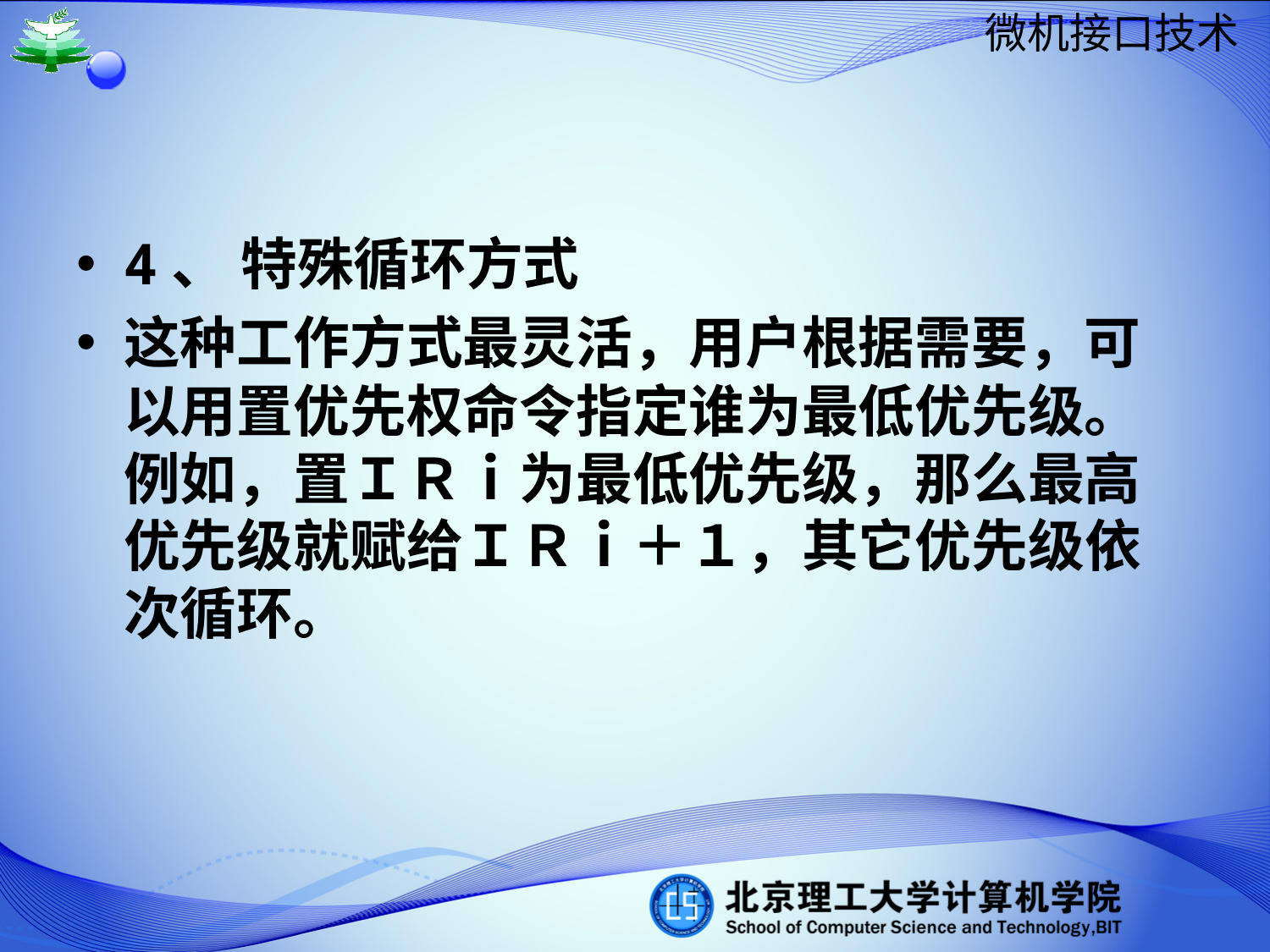

#
4、 特殊循环方式
这种工作方式最灵活，用户根据需要，可以用置优先权命令指定谁为最低优先级。例如，置ＩＲｉ为最低优先级，那么最高优先级就赋给ＩＲｉ＋１，其它优先级依次循环。